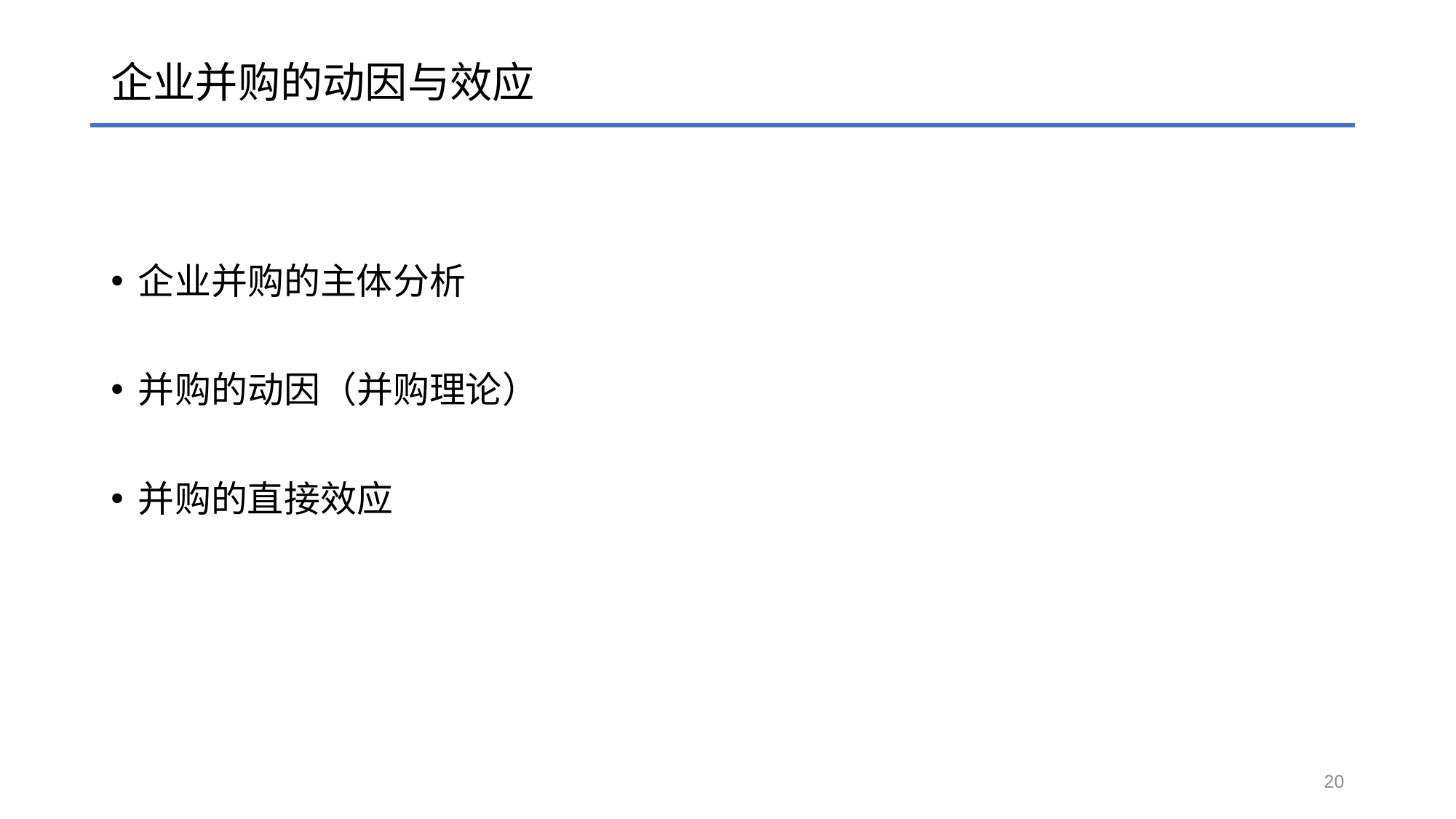

# 企业并购的动因与效应

企业并购的主体分析

并购的动因（并购理论）

并购的直接效应
20